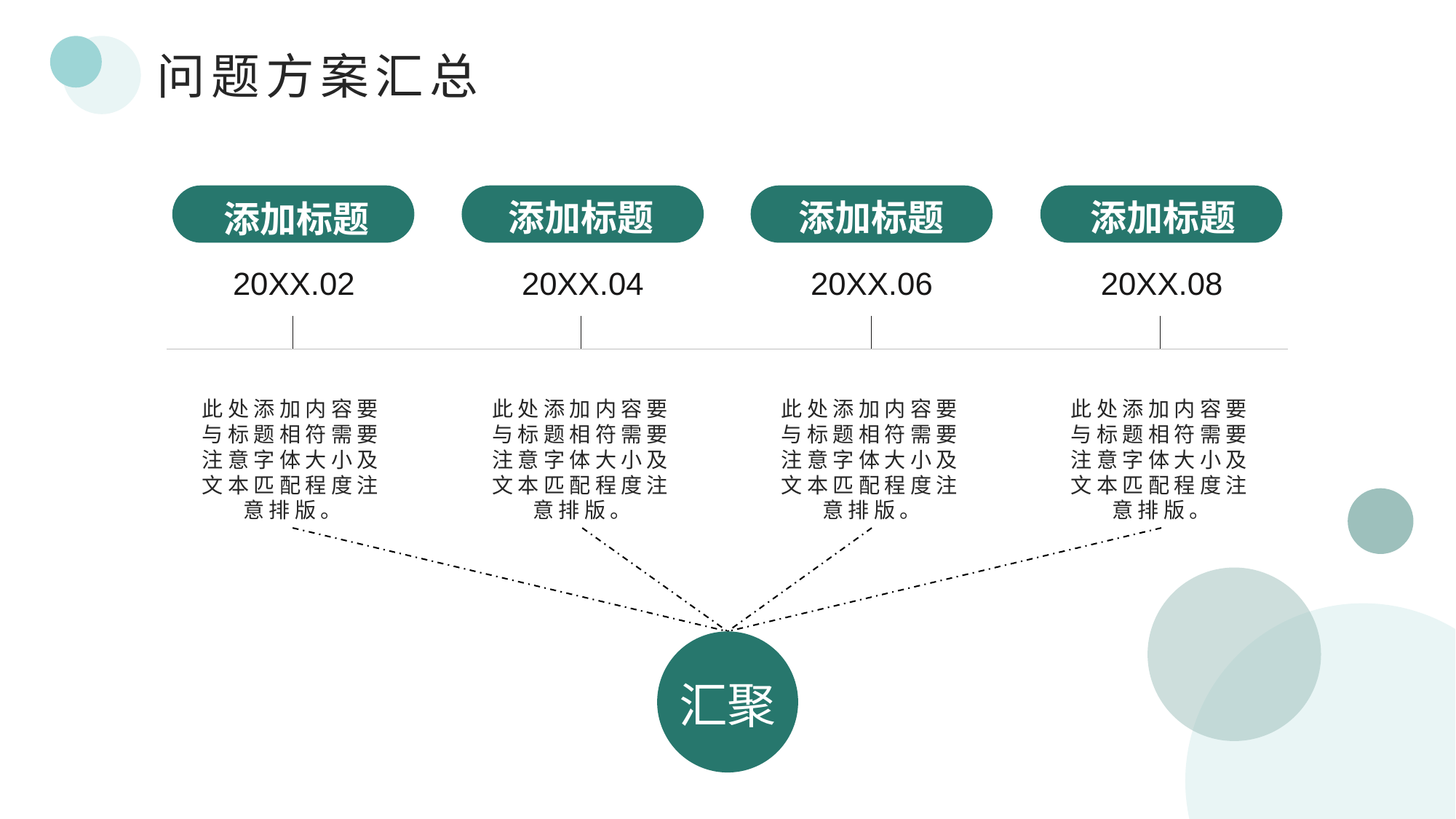

问题方案汇总

添加标题

添加标题

添加标题

添加标题
20XX.02
20XX.04
20XX.06
20XX.08
此处添加内容要与标题相符需要注意字体大小及文本匹配程度注意排版。
此处添加内容要与标题相符需要注意字体大小及文本匹配程度注意排版。
此处添加内容要与标题相符需要注意字体大小及文本匹配程度注意排版。
此处添加内容要与标题相符需要注意字体大小及文本匹配程度注意排版。

汇聚